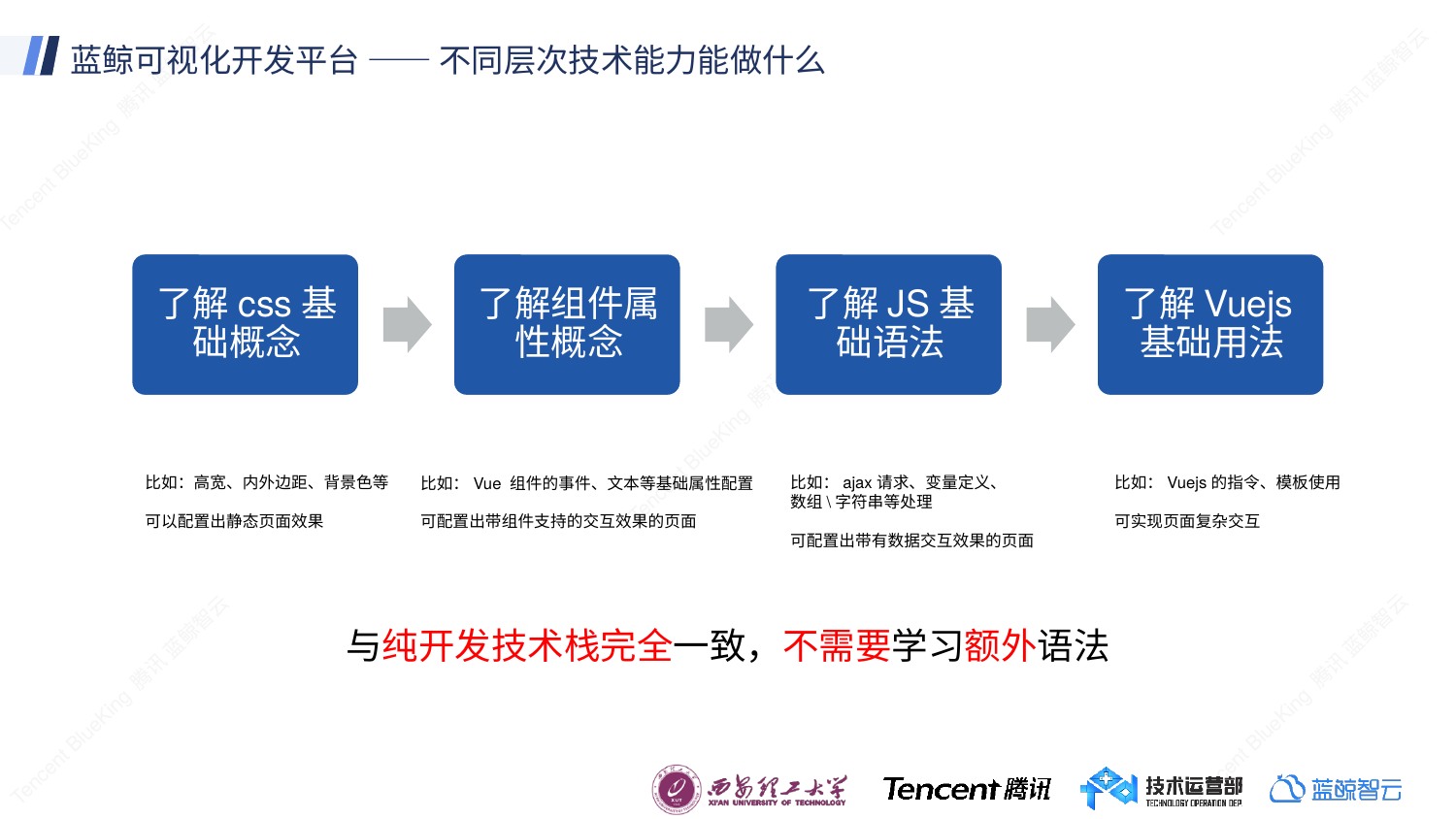

# 蓝鲸可视化开发平台 —— 不同层次技术能力能做什么
了解css基础概念

了解组件属性概念

了解JS基础语法

了解Vuejs基础用法
比如：Vuejs的指令、模板使用

可实现页面复杂交互
比如：高宽、内外边距、背景色等

可以配置出静态页面效果
比如：ajax请求、变量定义、
数组\字符串等处理

可配置出带有数据交互效果的页面
比如：Vue 组件的事件、文本等基础属性配置

可配置出带组件支持的交互效果的页面
与纯开发技术栈完全一致，不需要学习额外语法